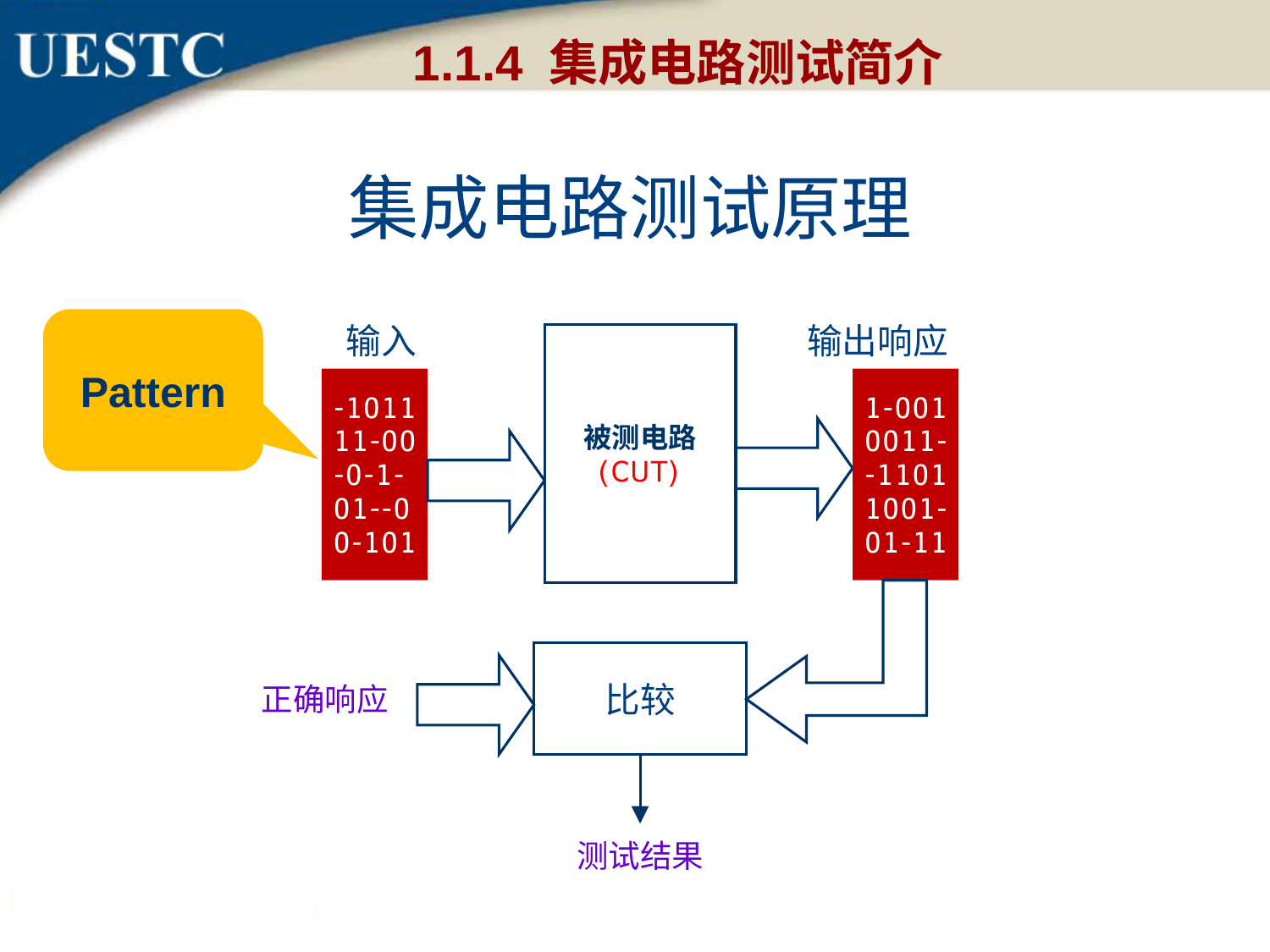

1.1.4 集成电路测试简介
# 集成电路测试原理
    输入
                  输出响应
被测电路
(CUT)
-1011
11-00
-0-1-
01--0
0-101
1-001
0011-
-1101
1001-
01-11

         正确响应
比较

测试结果
Pattern